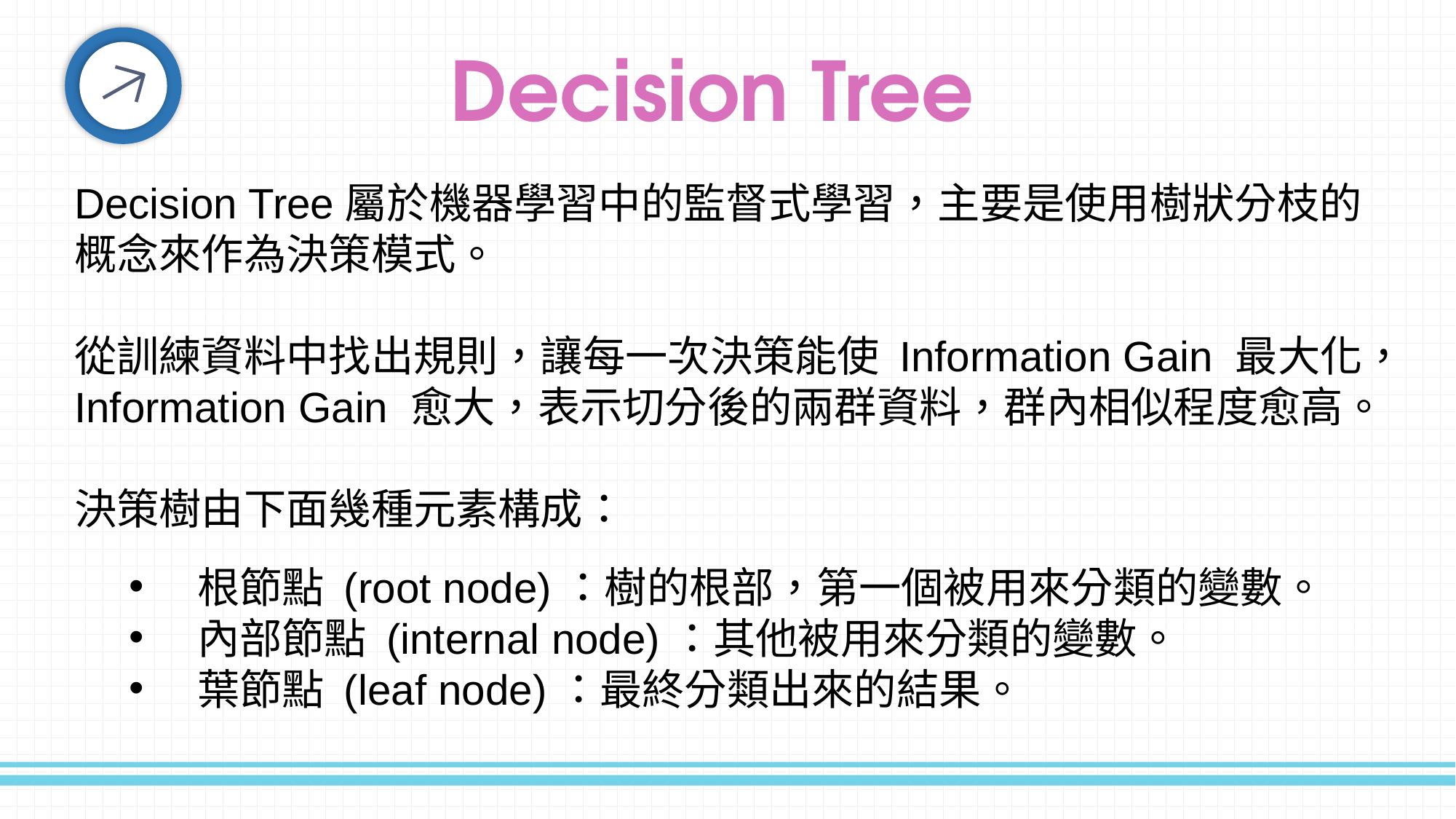

Decision Tree
Decision Tree屬於機器學習中的監督式學習，主要是使用樹狀分枝的概念來作為決策模式。

從訓練資料中找出規則，讓每一次決策能使 Information Gain 最大化，Information Gain 愈大，表示切分後的兩群資料，群內相似程度愈高。

決策樹由下面幾種元素構成：
根節點 (root node)：樹的根部，第一個被用來分類的變數。
內部節點 (internal node)：其他被用來分類的變數。
葉節點 (leaf node)：最終分類出來的結果。